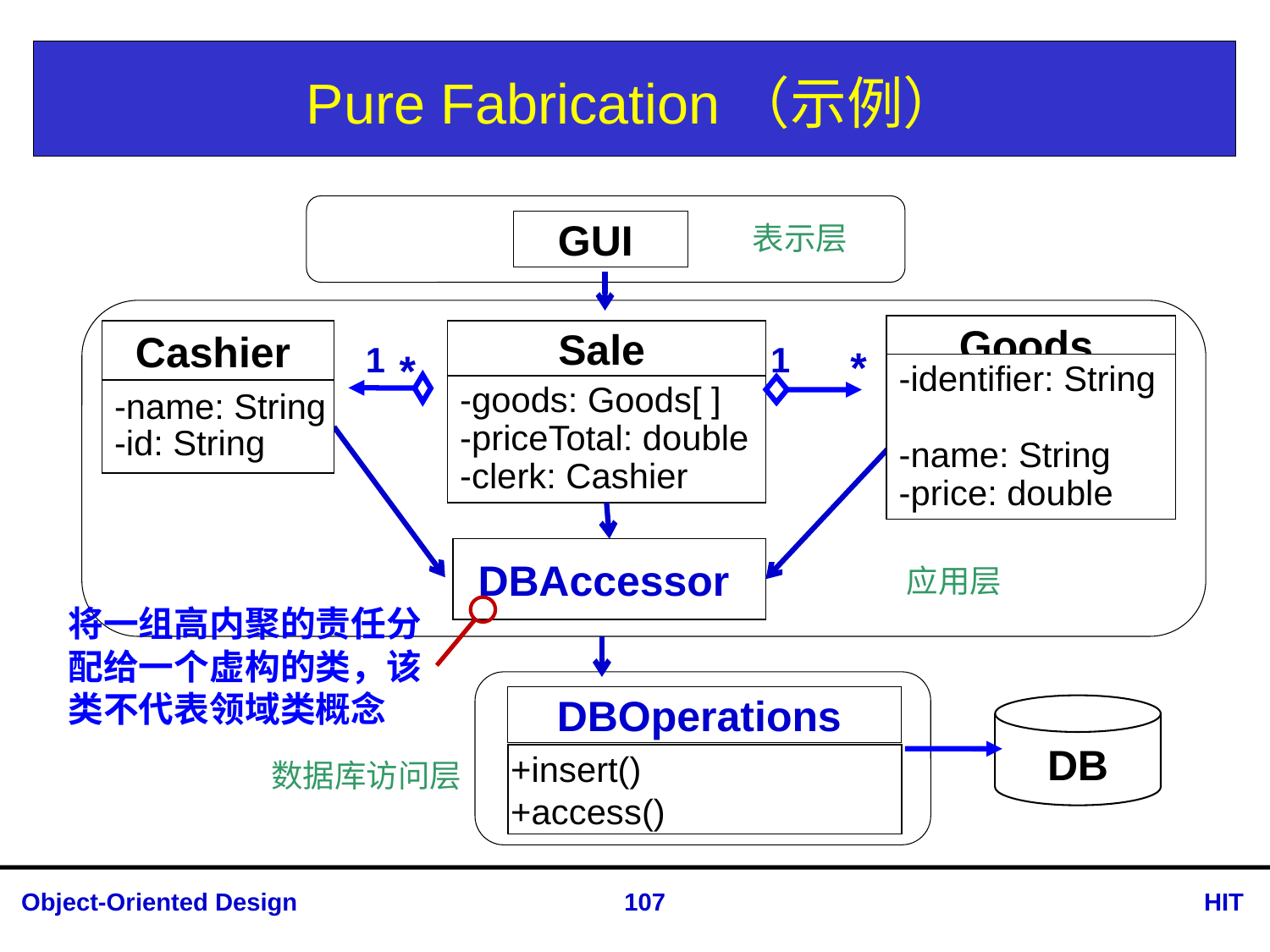

# Pure Fabrication（示例）

GUI
表示层

Goods
Sale
Cashier
-name: String
-id: String
1
*

1
*

-identifier: String
-name: String
-price: double
-goods: Goods[ ]
-priceTotal: double
-clerk: Cashier
DBAccessor
应用层
将一组高内聚的责任分配给一个虚构的类，该类不代表领域类概念

DBOperations
DB

+insert()
+access()
数据库访问层